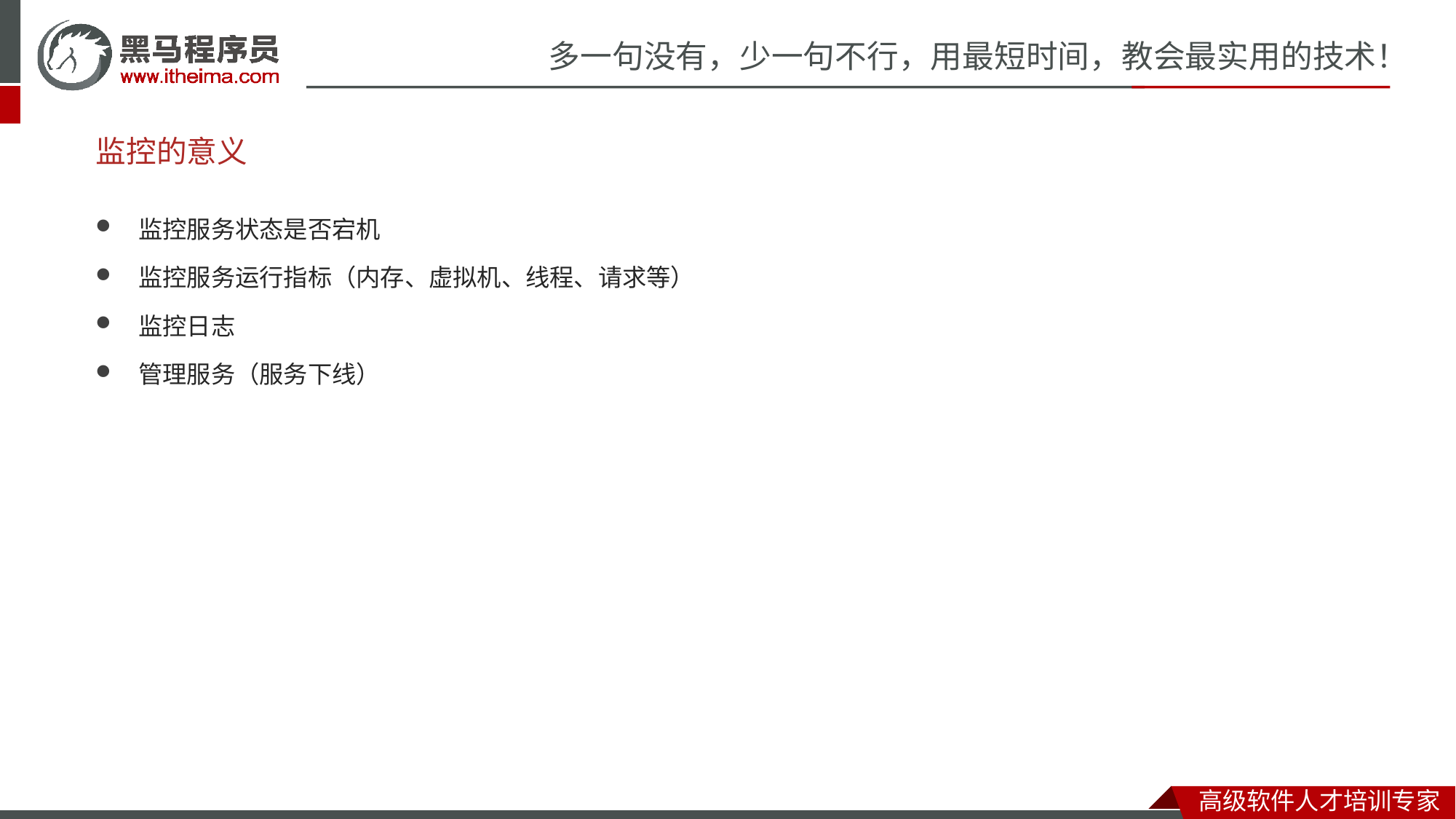

# 监控的意义
监控服务状态是否宕机
监控服务运行指标（内存、虚拟机、线程、请求等）
监控日志
管理服务（服务下线）